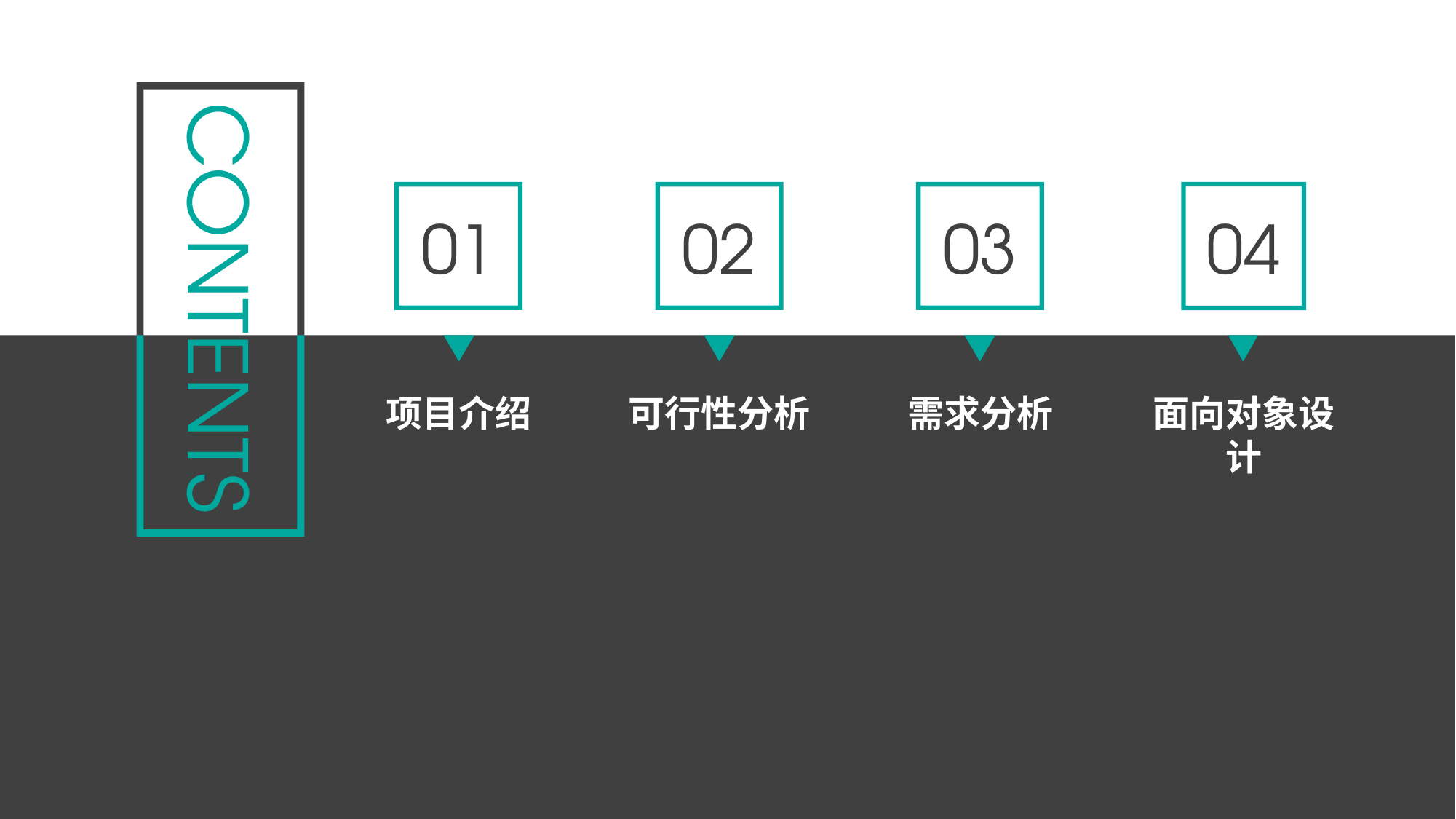

CONTENTS

04

面向对象设计

01

项目介绍

02

可行性分析

03

需求分析